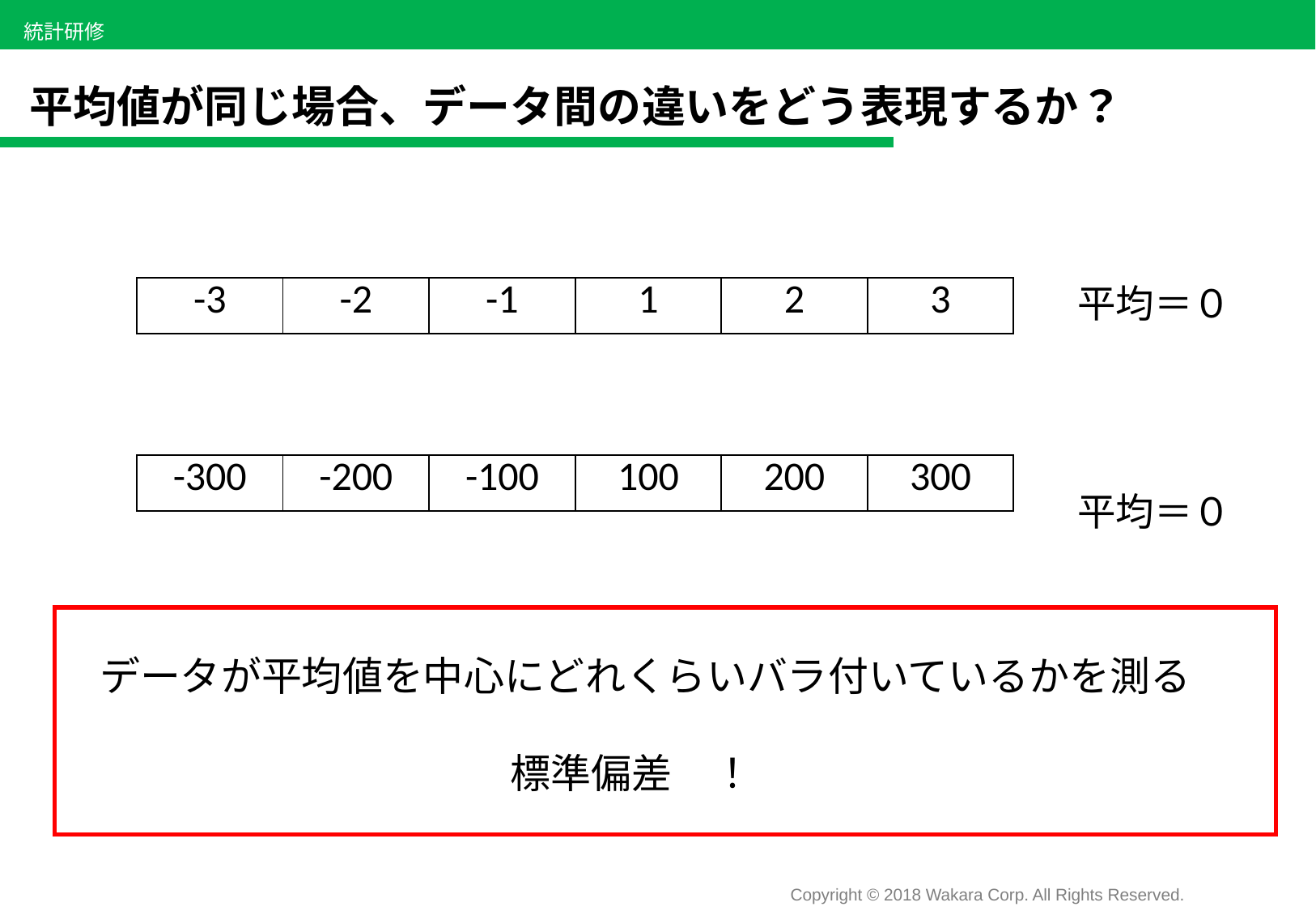

# 平均値が同じ場合、データ間の違いをどう表現するか？
平均＝０
| -3 | -2 | -1 | 1 | 2 | 3 |
| --- | --- | --- | --- | --- | --- |
| -300 | -200 | -100 | 100 | 200 | 300 |
| --- | --- | --- | --- | --- | --- |
平均＝０

データが平均値を中心にどれくらいバラ付いているかを測る

　　　　　　              　標準偏差　！